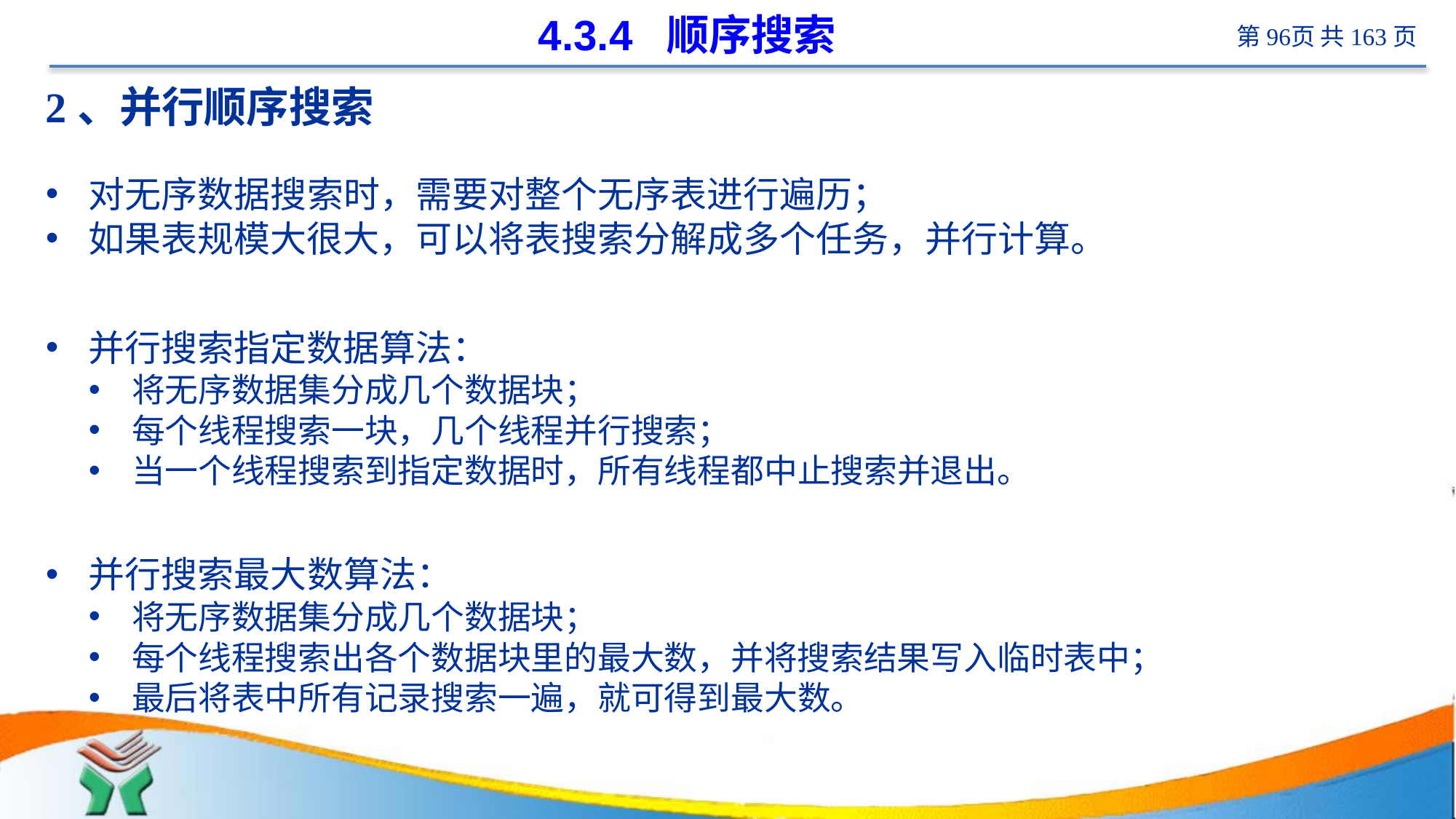

# 4.3.4  顺序搜索
2、并行顺序搜索

对无序数据搜索时，需要对整个无序表进行遍历；
如果表规模大很大，可以将表搜索分解成多个任务，并行计算。

并行搜索指定数据算法：
将无序数据集分成几个数据块；
每个线程搜索一块，几个线程并行搜索；
当一个线程搜索到指定数据时，所有线程都中止搜索并退出。

并行搜索最大数算法：
将无序数据集分成几个数据块；
每个线程搜索出各个数据块里的最大数，并将搜索结果写入临时表中；
最后将表中所有记录搜索一遍，就可得到最大数。